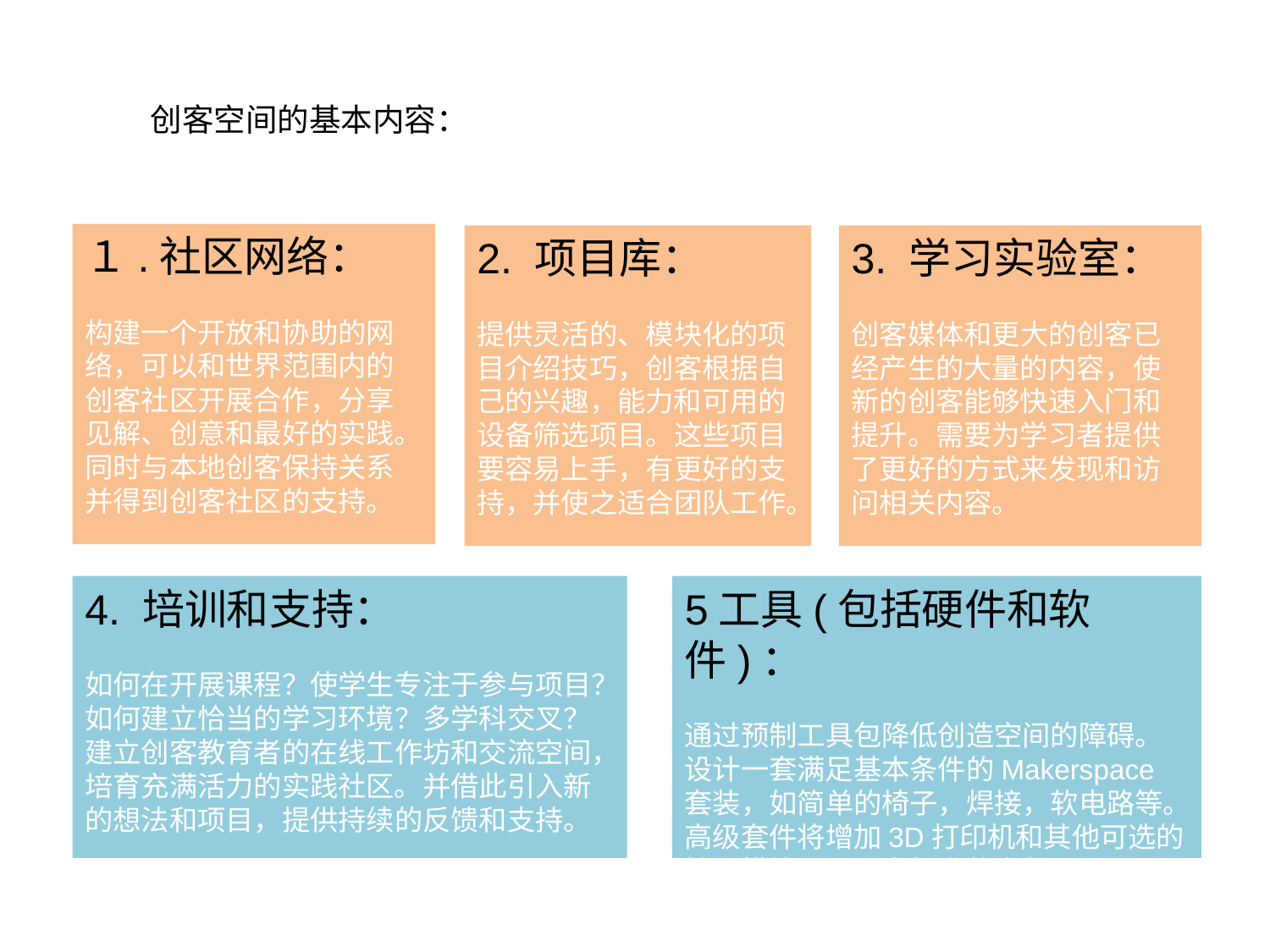

创客空间的基本内容：
１.社区网络：

构建一个开放和协助的网络，可以和世界范围内的创客社区开展合作，分享见解、创意和最好的实践。同时与本地创客保持关系并得到创客社区的支持。
2. 项目库：

提供灵活的、模块化的项目介绍技巧，创客根据自己的兴趣，能力和可用的设备筛选项目。这些项目要容易上手，有更好的支持，并使之适合团队工作。
3. 学习实验室：

创客媒体和更大的创客已经产生的大量的内容，使新的创客能够快速入门和提升。需要为学习者提供了更好的方式来发现和访问相关内容。

4. 培训和支持：

如何在开展课程？使学生专注于参与项目？如何建立恰当的学习环境？多学科交叉？建立创客教育者的在线工作坊和交流空间，培育充满活力的实践社区。并借此引入新的想法和项目，提供持续的反馈和支持。
5工具(包括硬件和软件)：

通过预制工具包降低创造空间的障碍。设计一套满足基本条件的Makerspace套装，如简单的椅子，焊接，软电路等。高级套件将增加3D打印机和其他可选的扩展模块工具一套标准的套件。